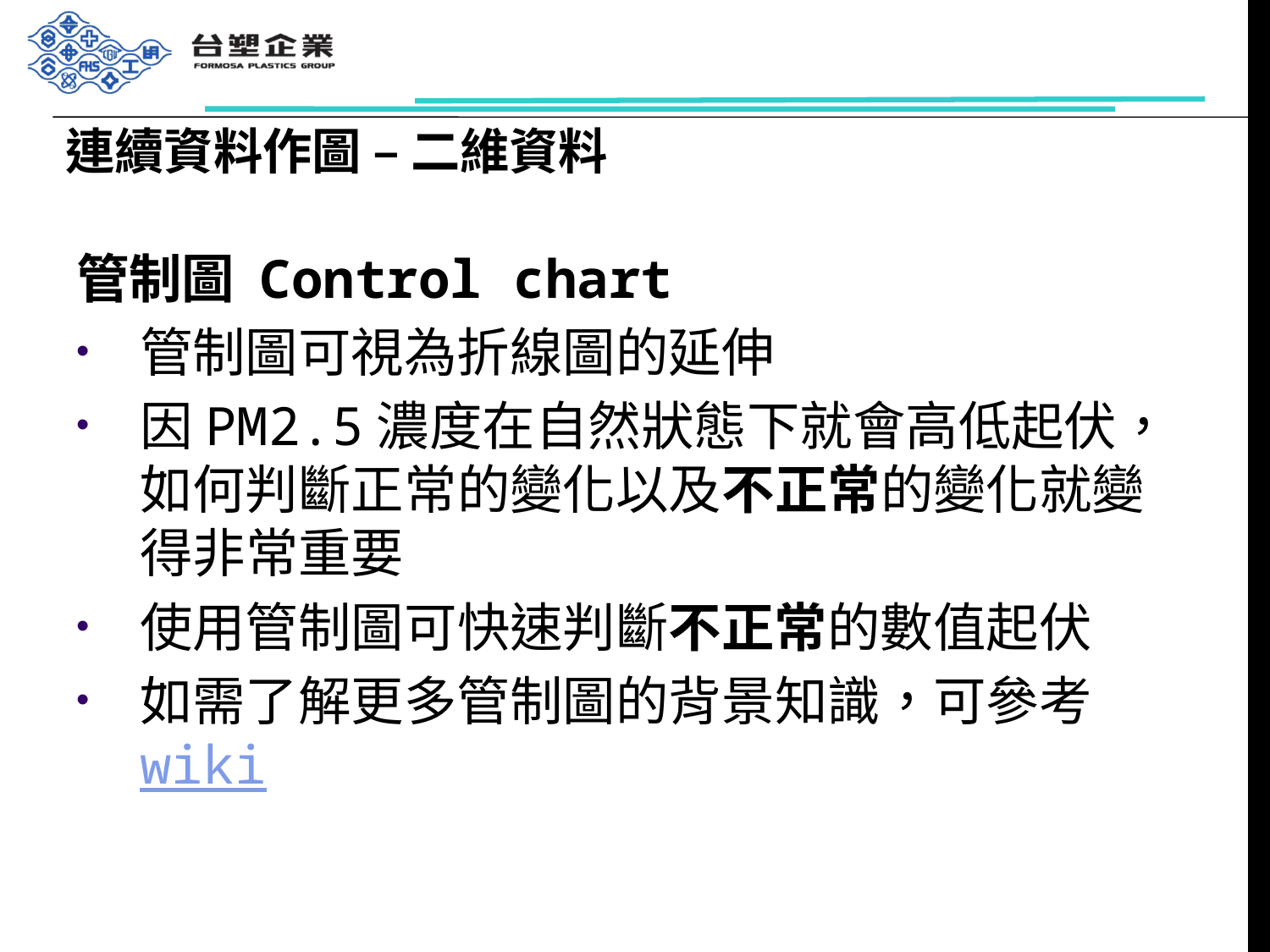

# 連續資料作圖 – 二維資料
管制圖 Control chart
管制圖可視為折線圖的延伸
因PM2.5濃度在自然狀態下就會高低起伏，如何判斷正常的變化以及不正常的變化就變得非常重要
使用管制圖可快速判斷不正常的數值起伏
如需了解更多管制圖的背景知識，可參考wiki